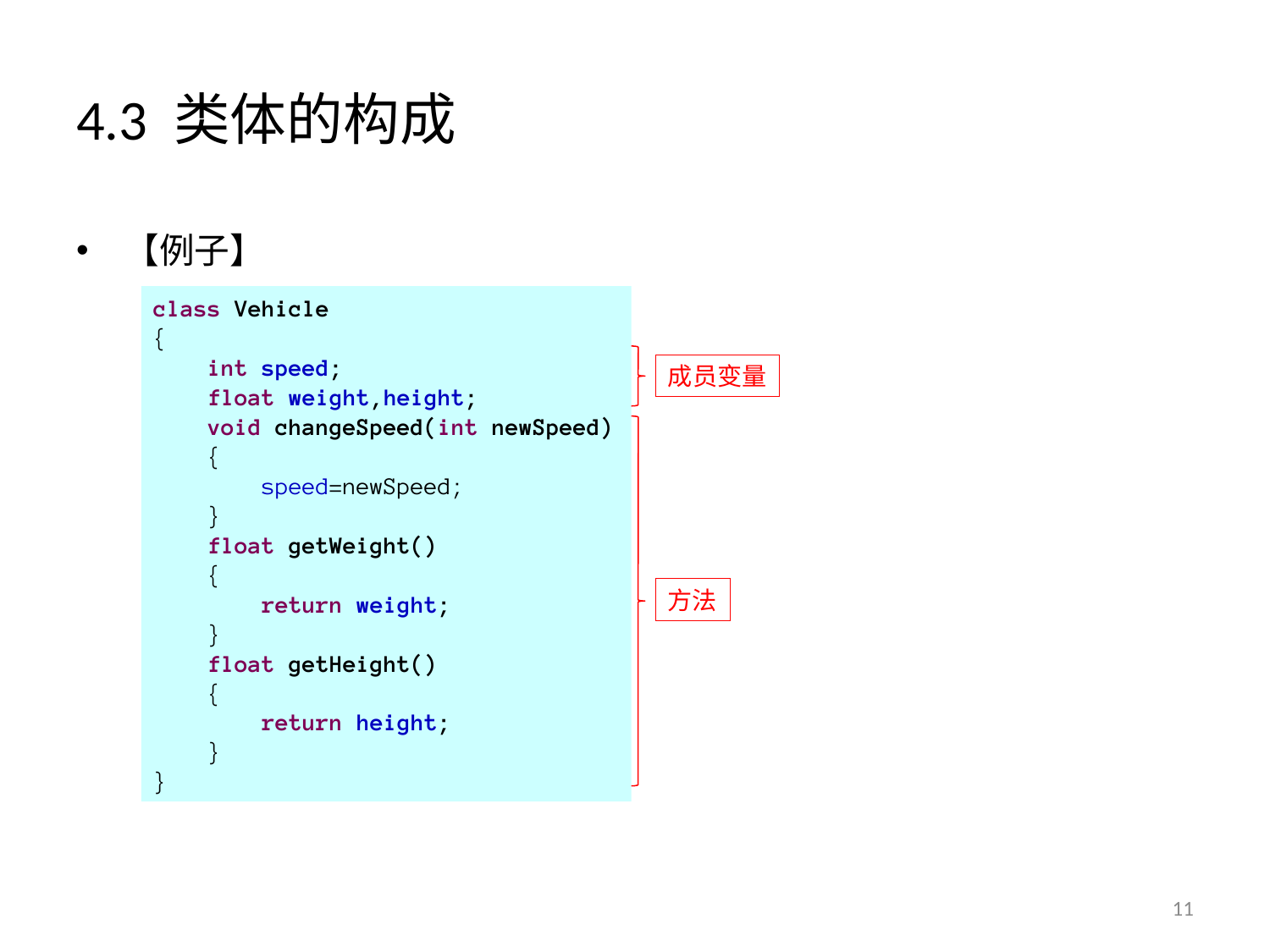

# 4.3 类体的构成
【例子】

class Vehicle
{
    int speed;
    float weight,height;
    void changeSpeed(int newSpeed)
    {
        speed=newSpeed;
    }
    float getWeight()
    {
        return weight;
    }
    float getHeight()
    {
        return height;
    }
}

成员变量

方法
11